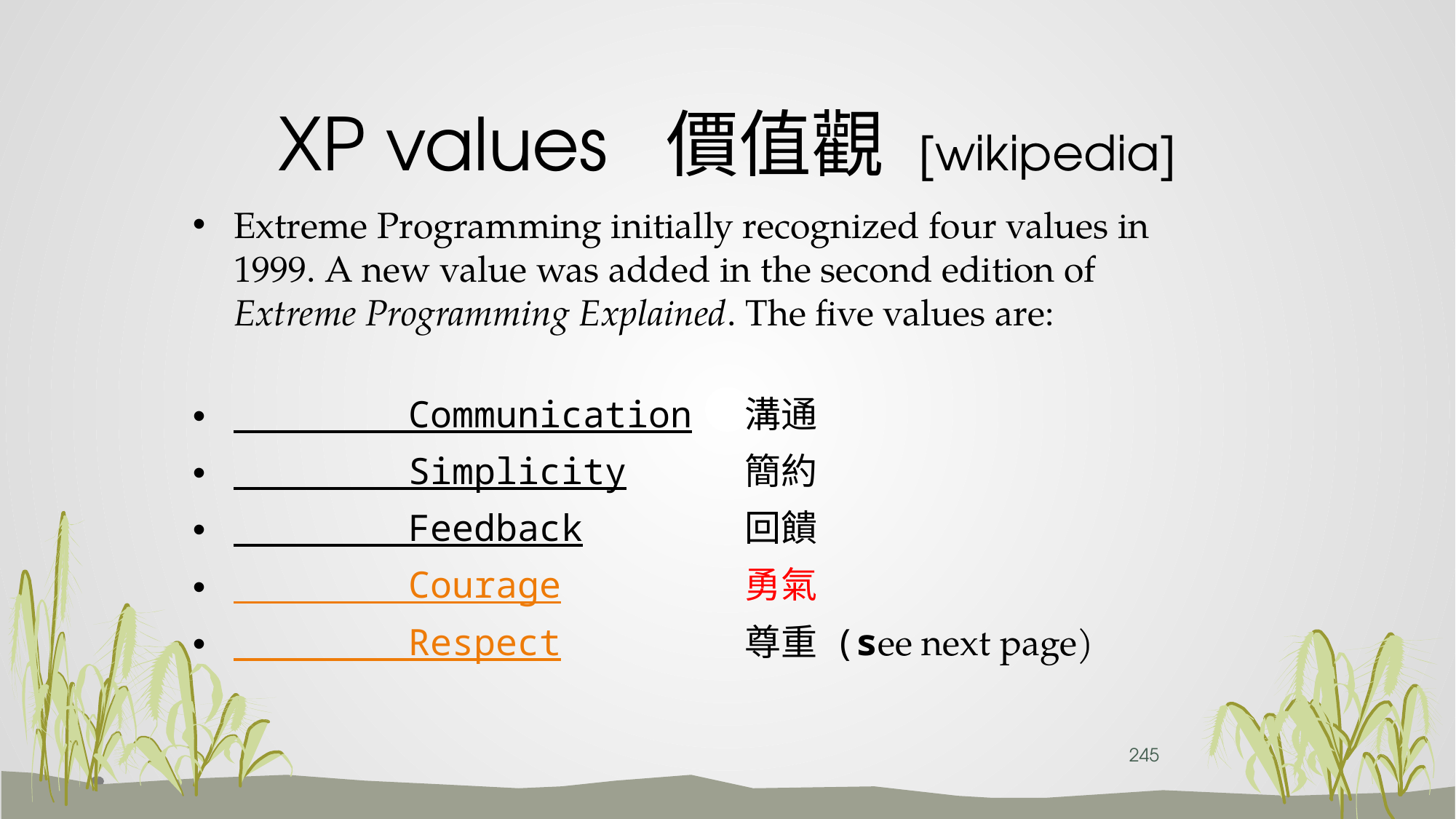

# XP values  價值觀 [wikipedia]
Extreme Programming initially recognized four values in 1999. A new value was added in the second edition of Extreme Programming Explained. The five values are:

        Communication  溝通
        Simplicity     簡約
        Feedback       回饋
        Courage        勇氣
        Respect        尊重 (see next page)

245